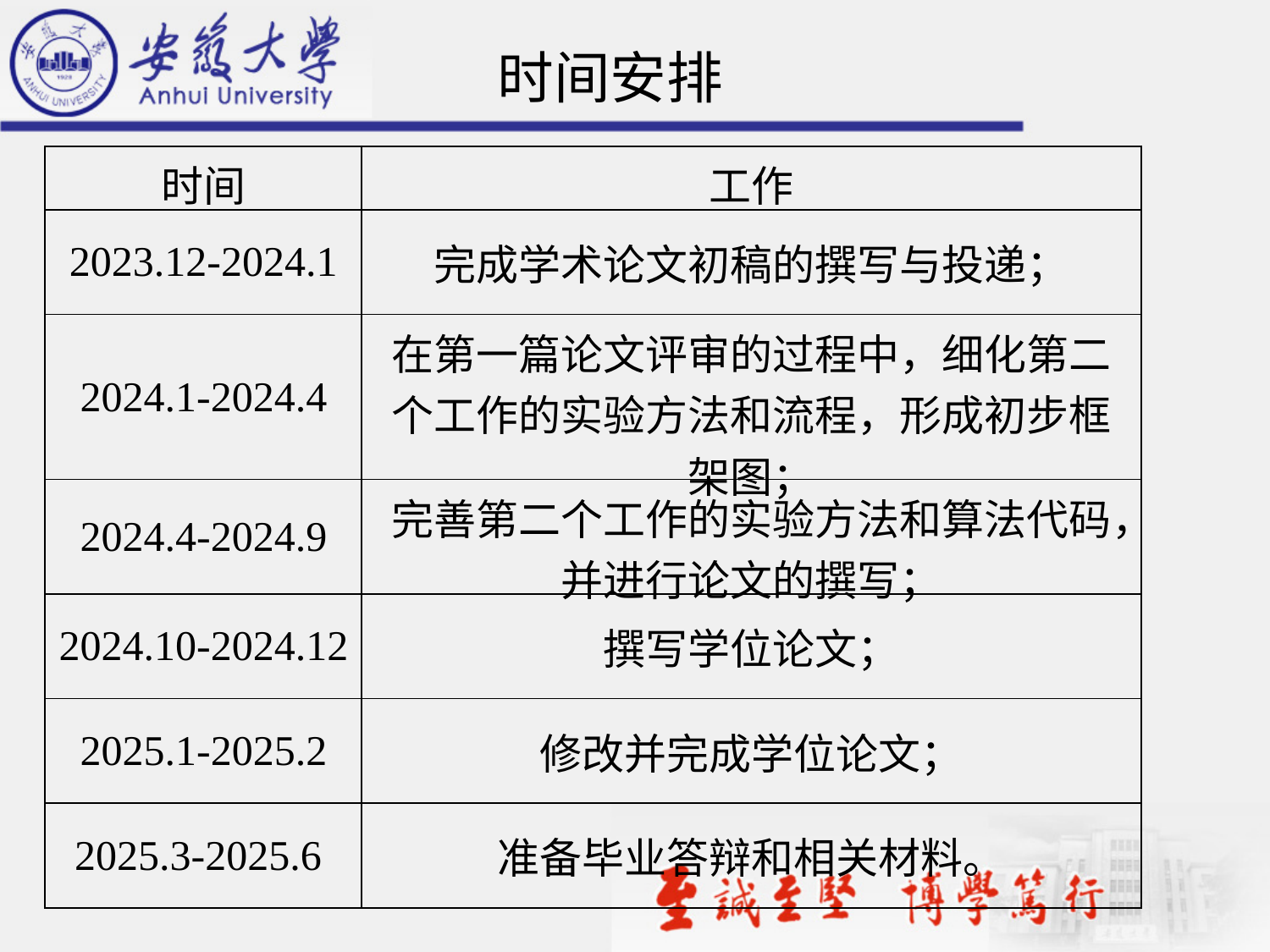

时间安排
| 时间 | 工作 |
| --- | --- |
| 2023.12-2024.1 | 完成学术论文初稿的撰写与投递； |
| 2024.1-2024.4 | 在第一篇论文评审的过程中，细化第二个工作的实验方法和流程，形成初步框架图； |
| 2024.4-2024.9 | 完善第二个工作的实验方法和算法代码，并进行论文的撰写； |
| 2024.10-2024.12 | 撰写学位论文； |
| 2025.1-2025.2 | 修改并完成学位论文； |
| 2025.3-2025.6 | 准备毕业答辩和相关材料。 |